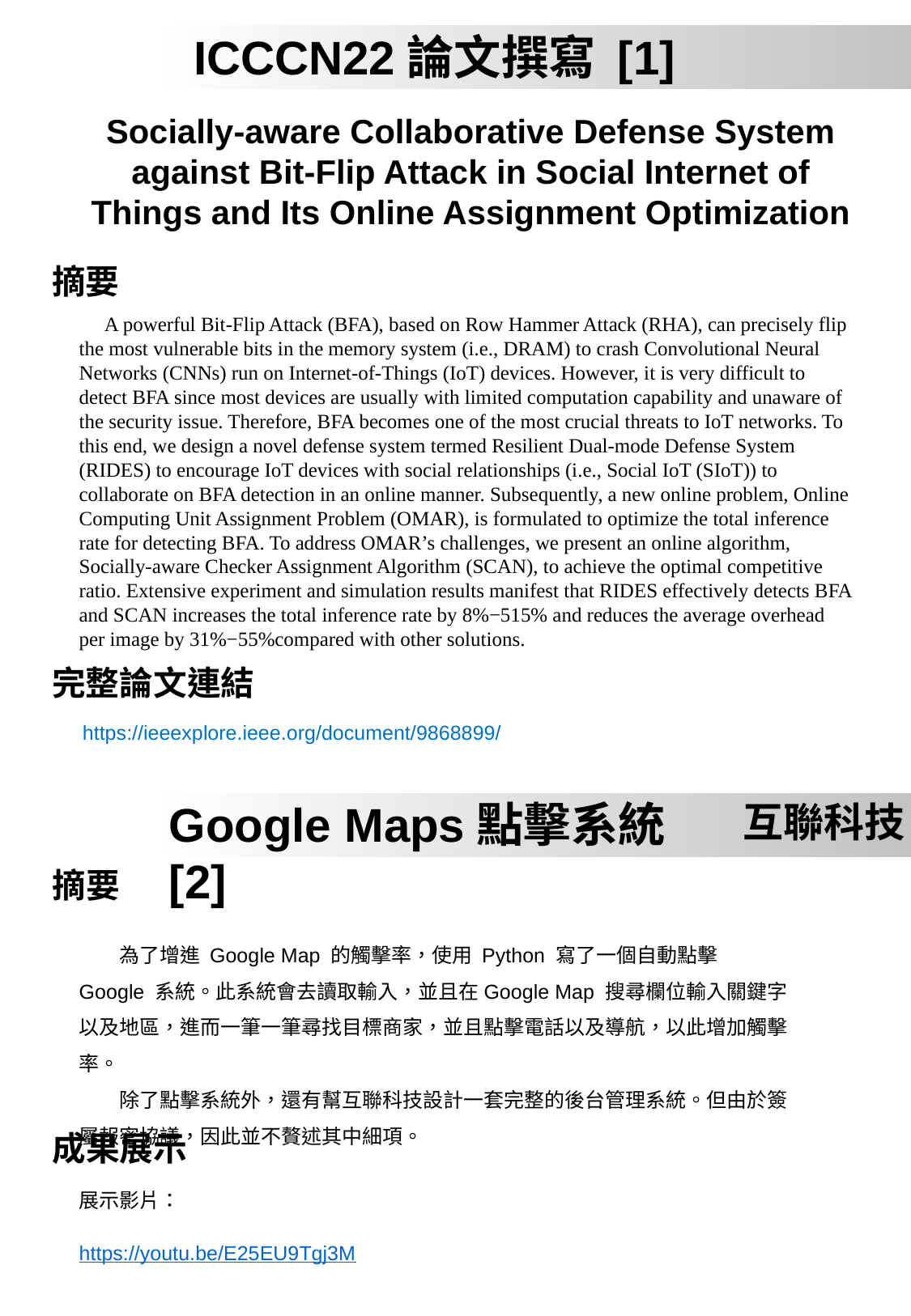

ICCCN22論文撰寫 [1]
Socially-aware Collaborative Defense System against Bit-Flip Attack in Social Internet of Things and Its Online Assignment Optimization

摘要

完整論文連結

     A powerful Bit-Flip Attack (BFA), based on Row Hammer Attack (RHA), can precisely flip the most vulnerable bits in the memory system (i.e., DRAM) to crash Convolutional Neural Networks (CNNs) run on Internet-of-Things (IoT) devices. However, it is very difficult to detect BFA since most devices are usually with limited computation capability and unaware of the security issue. Therefore, BFA becomes one of the most crucial threats to IoT networks. To this end, we design a novel defense system termed Resilient Dual-mode Defense System (RIDES) to encourage IoT devices with social relationships (i.e., Social IoT (SIoT)) to collaborate on BFA detection in an online manner. Subsequently, a new online problem, Online Computing Unit Assignment Problem (OMAR), is formulated to optimize the total inference rate for detecting BFA. To address OMAR’s challenges, we present an online algorithm, Socially-aware Checker Assignment Algorithm (SCAN), to achieve the optimal competitive ratio. Extensive experiment and simulation results manifest that RIDES effectively detects BFA and SCAN increases the total inference rate by 8%−515% and reduces the average overhead per image by 31%−55%compared with other solutions.

https://ieeexplore.ieee.org/document/9868899/
Google Maps點擊系統[2]
互聯科技
摘要

成果展示

　　為了增進 Google Map 的觸擊率，使用 Python 寫了一個自動點擊 Google 系統。此系統會去讀取輸入，並且在Google Map 搜尋欄位輸入關鍵字以及地區，進而一筆一筆尋找目標商家，並且點擊電話以及導航，以此增加觸擊率。
　　除了點擊系統外，還有幫互聯科技設計一套完整的後台管理系統。但由於簽屬報密協議，因此並不贅述其中細項。
展示影片：

https://youtu.be/E25EU9Tgj3M